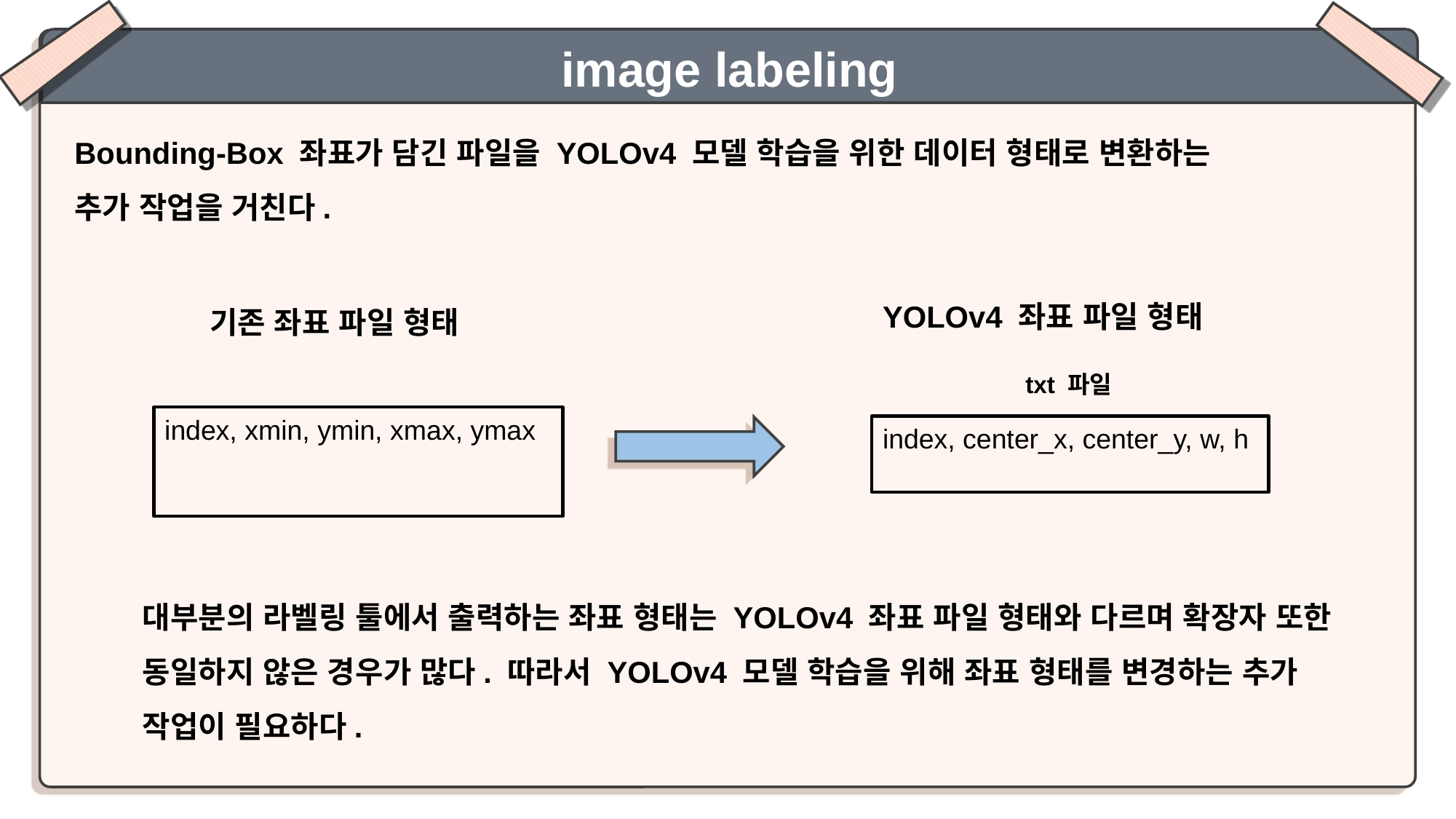

image labeling

Bounding-Box 좌표가 담긴 파일을 YOLOv4 모델 학습을 위한 데이터 형태로 변환하는 추가 작업을 거친다.
YOLOv4 좌표 파일 형태
txt 파일
index, center_x, center_y, w, h

기존 좌표 파일 형태
index, xmin, ymin, xmax, ymax

대부분의 라벨링 툴에서 출력하는 좌표 형태는 YOLOv4 좌표 파일 형태와 다르며 확장자 또한 동일하지 않은 경우가 많다. 따라서 YOLOv4 모델 학습을 위해 좌표 형태를 변경하는 추가 작업이 필요하다.